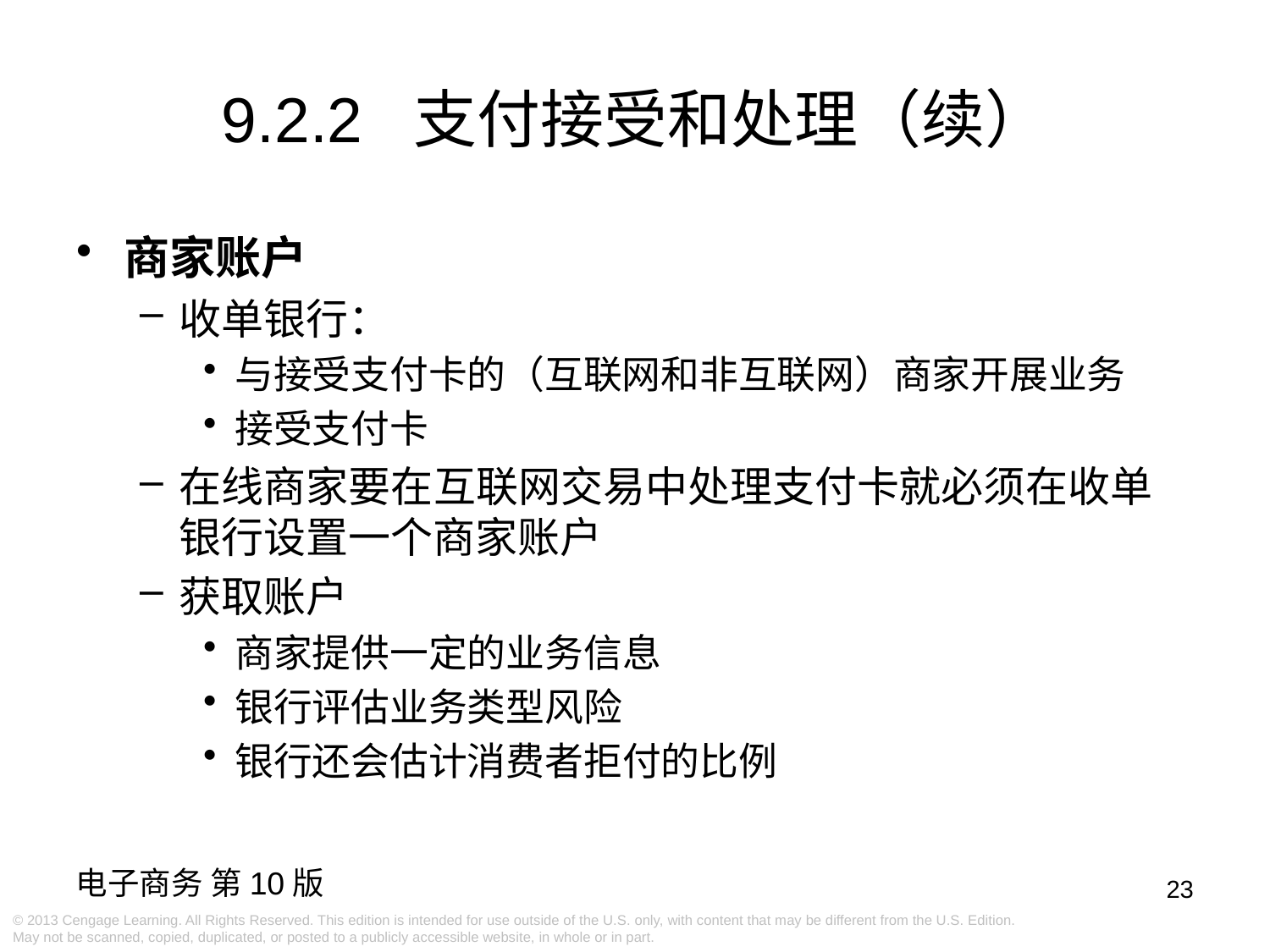

9.2.2  支付接受和处理（续）
商家账户
收单银行：
与接受支付卡的（互联网和非互联网）商家开展业务
接受支付卡
在线商家要在互联网交易中处理支付卡就必须在收单银行设置一个商家账户
获取账户
商家提供一定的业务信息
银行评估业务类型风险
银行还会估计消费者拒付的比例
23